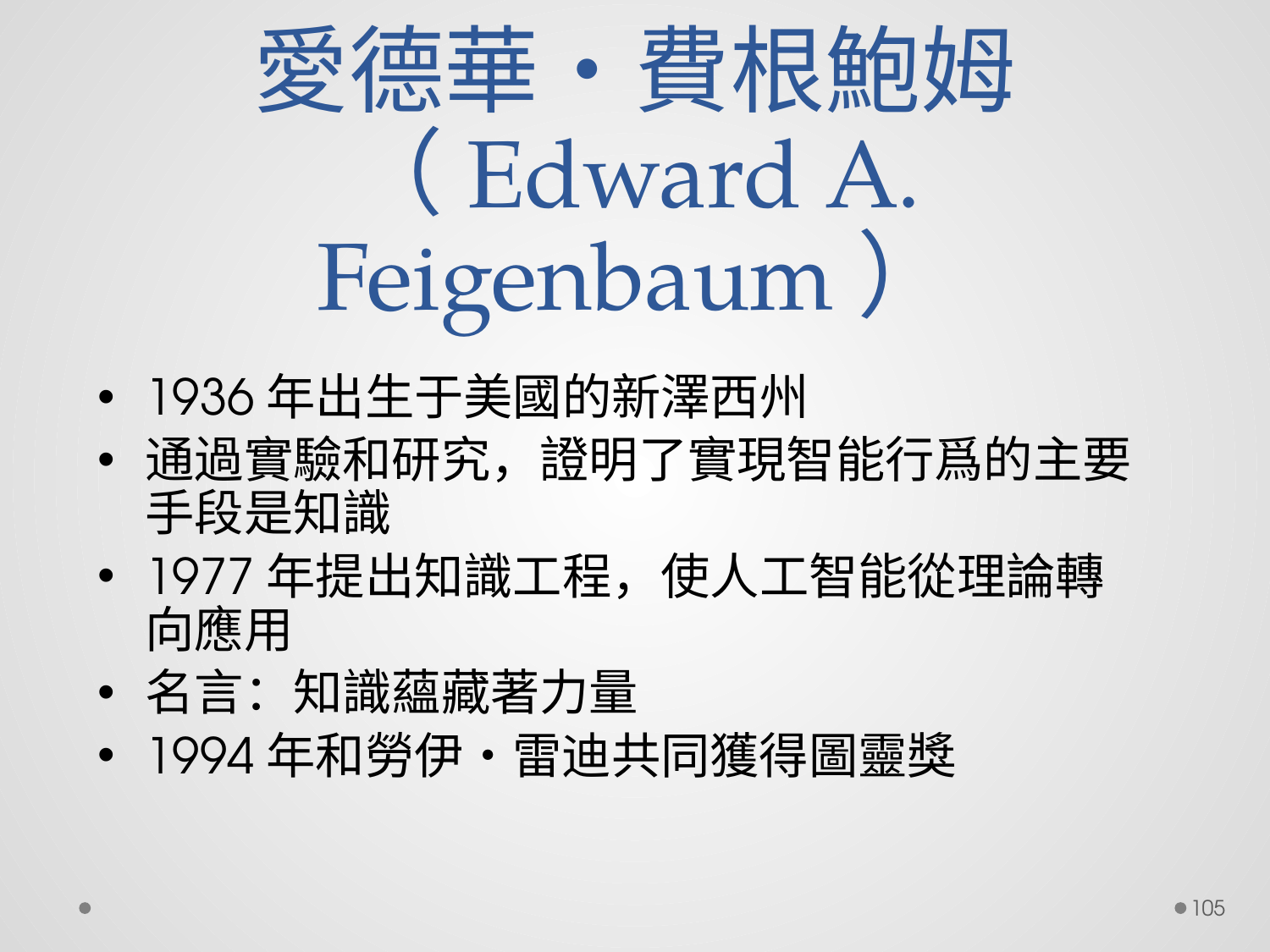

# 愛德華•費根鮑姆 （Edward A. Feigenbaum）
1936年出生于美國的新澤西州
通過實驗和研究，證明了實現智能行爲的主要手段是知識
1977年提出知識工程，使人工智能從理論轉向應用
名言：知識蘊藏著力量
1994年和勞伊•雷迪共同獲得圖靈獎
105